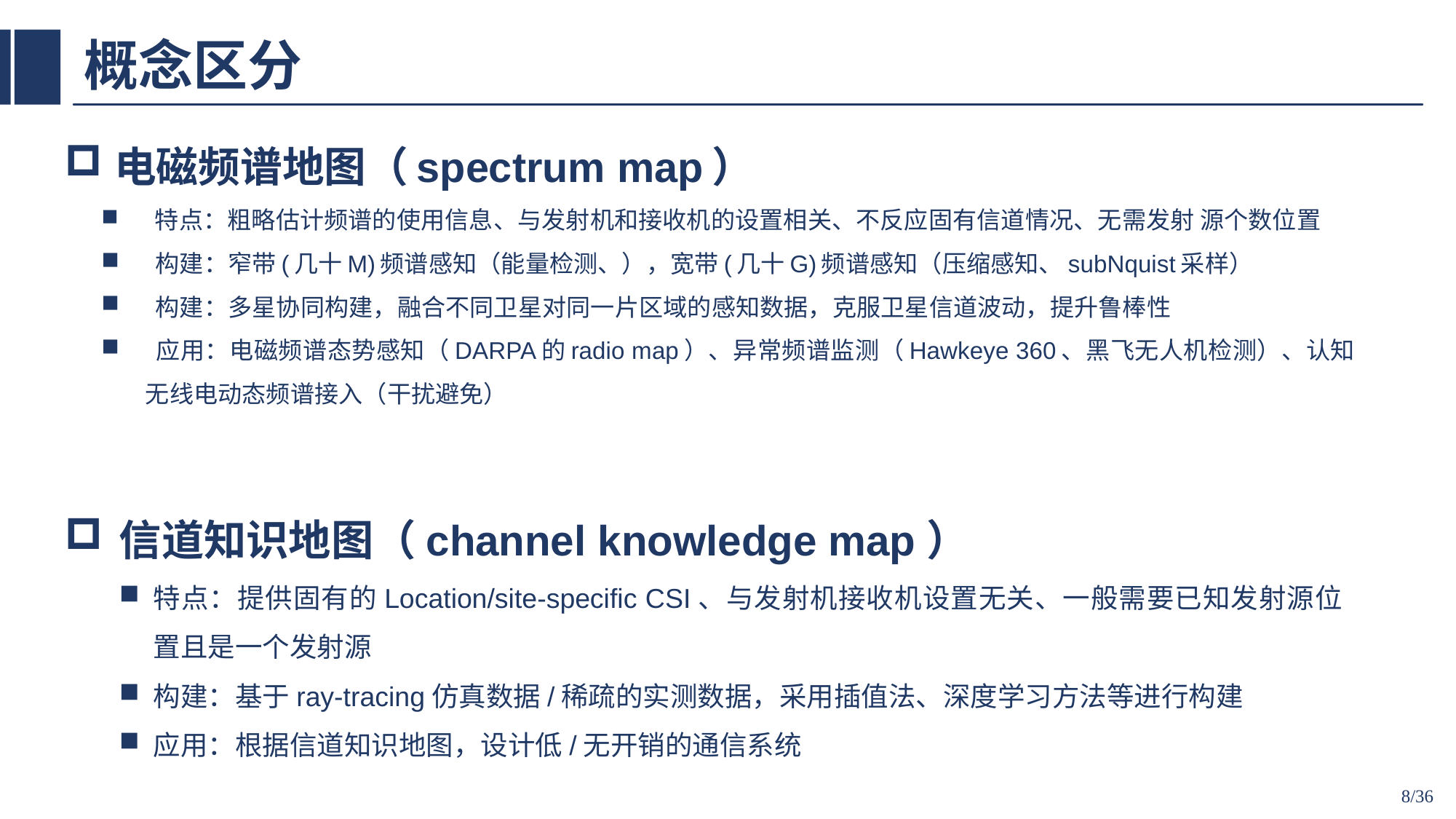

# 概念区分
电磁频谱地图（spectrum map）
 特点：粗略估计频谱的使用信息、与发射机和接收机的设置相关、不反应固有信道情况、无需发射 源个数位置
 构建：窄带(几十M)频谱感知（能量检测、），宽带(几十G)频谱感知（压缩感知、subNquist采样）
 构建：多星协同构建，融合不同卫星对同一片区域的感知数据，克服卫星信道波动，提升鲁棒性
 应用：电磁频谱态势感知（DARPA的radio map）、异常频谱监测（Hawkeye 360、黑飞无人机检测）、认知无线电动态频谱接入（干扰避免）
信道知识地图（channel knowledge map）
特点：提供固有的Location/site-specific CSI、与发射机接收机设置无关、一般需要已知发射源位置且是一个发射源
构建：基于ray-tracing仿真数据/稀疏的实测数据，采用插值法、深度学习方法等进行构建
应用：根据信道知识地图，设计低/无开销的通信系统

8/36